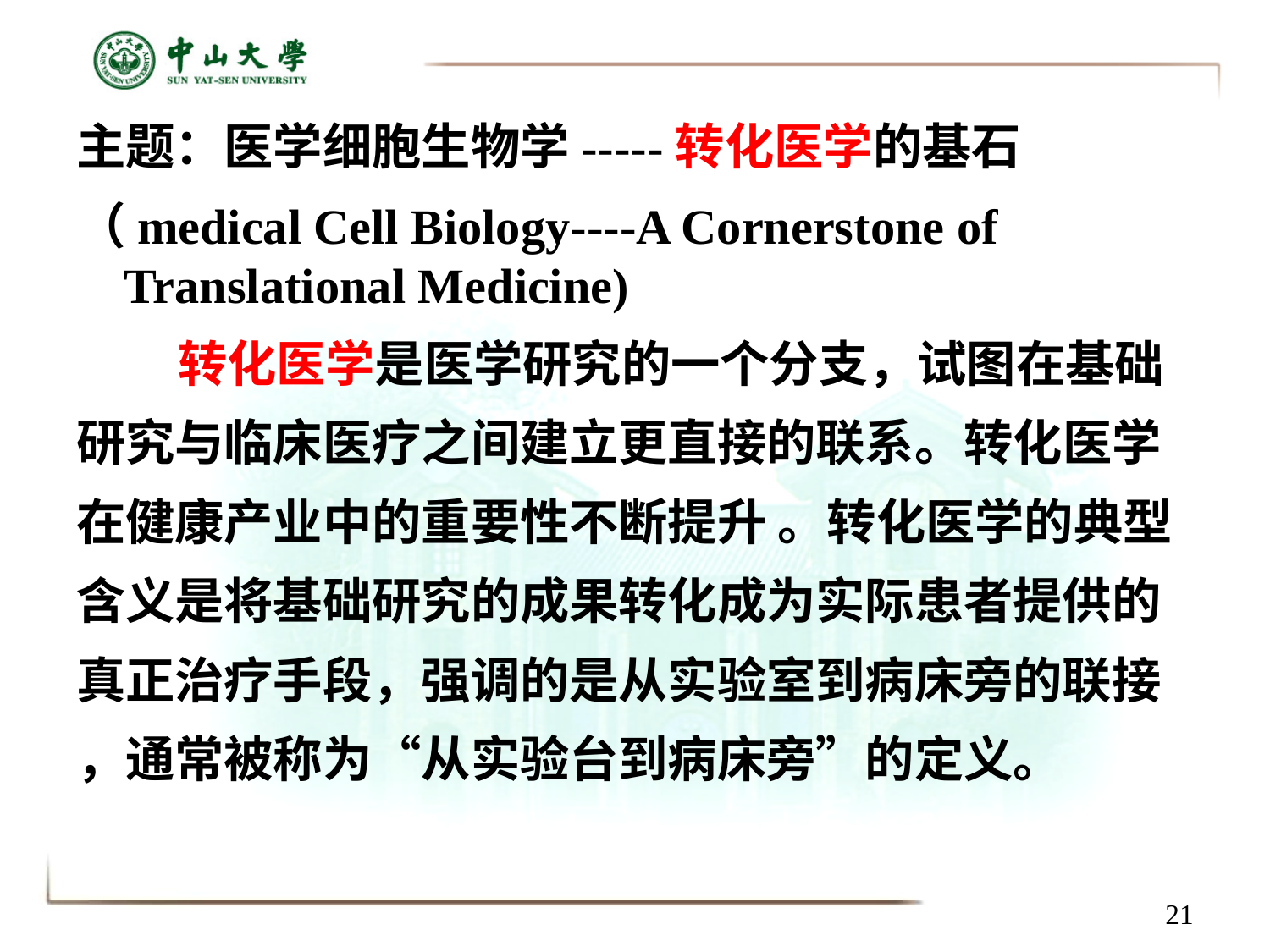

主题：医学细胞生物学-----转化医学的基石
（medical Cell Biology----A Cornerstone of Translational Medicine)
        转化医学是医学研究的一个分支，试图在基础
研究与临床医疗之间建立更直接的联系。转化医学
在健康产业中的重要性不断提升 。转化医学的典型
含义是将基础研究的成果转化成为实际患者提供的
真正治疗手段，强调的是从实验室到病床旁的联接
，通常被称为“从实验台到病床旁”的定义。
21